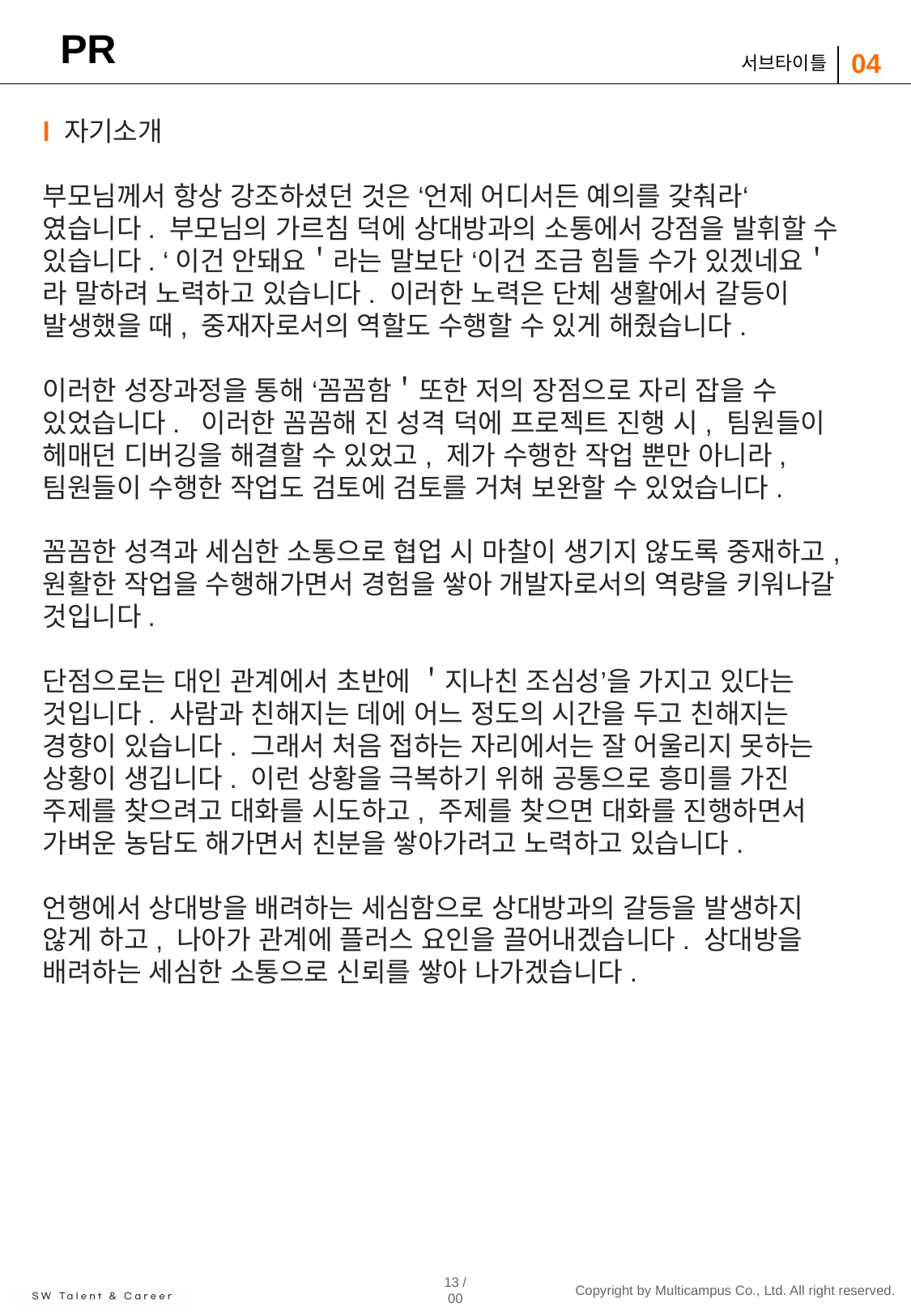

# PR
04
서브타이틀
l 자기소개

부모님께서 항상 강조하셨던 것은 ‘언제 어디서든 예의를 갖춰라‘ 였습니다. 부모님의 가르침 덕에 상대방과의 소통에서 강점을 발휘할 수 있습니다. ‘이건 안돼요＇라는 말보단 ‘이건 조금 힘들 수가 있겠네요＇라 말하려 노력하고 있습니다. 이러한 노력은 단체 생활에서 갈등이 발생했을 때, 중재자로서의 역할도 수행할 수 있게 해줬습니다.

이러한 성장과정을 통해 ‘꼼꼼함＇또한 저의 장점으로 자리 잡을 수 있었습니다.  이러한 꼼꼼해 진 성격 덕에 프로젝트 진행 시, 팀원들이 헤매던 디버깅을 해결할 수 있었고, 제가 수행한 작업 뿐만 아니라, 팀원들이 수행한 작업도 검토에 검토를 거쳐 보완할 수 있었습니다.

꼼꼼한 성격과 세심한 소통으로 협업 시 마찰이 생기지 않도록 중재하고, 원활한 작업을 수행해가면서 경험을 쌓아 개발자로서의 역량을 키워나갈 것입니다.

단점으로는 대인 관계에서 초반에 ＇지나친 조심성’을 가지고 있다는 것입니다. 사람과 친해지는 데에 어느 정도의 시간을 두고 친해지는 경향이 있습니다. 그래서 처음 접하는 자리에서는 잘 어울리지 못하는 상황이 생깁니다. 이런 상황을 극복하기 위해 공통으로 흥미를 가진 주제를 찾으려고 대화를 시도하고, 주제를 찾으면 대화를 진행하면서 가벼운 농담도 해가면서 친분을 쌓아가려고 노력하고 있습니다.

언행에서 상대방을 배려하는 세심함으로 상대방과의 갈등을 발생하지 않게 하고, 나아가 관계에 플러스 요인을 끌어내겠습니다. 상대방을 배려하는 세심한 소통으로 신뢰를 쌓아 나가겠습니다.